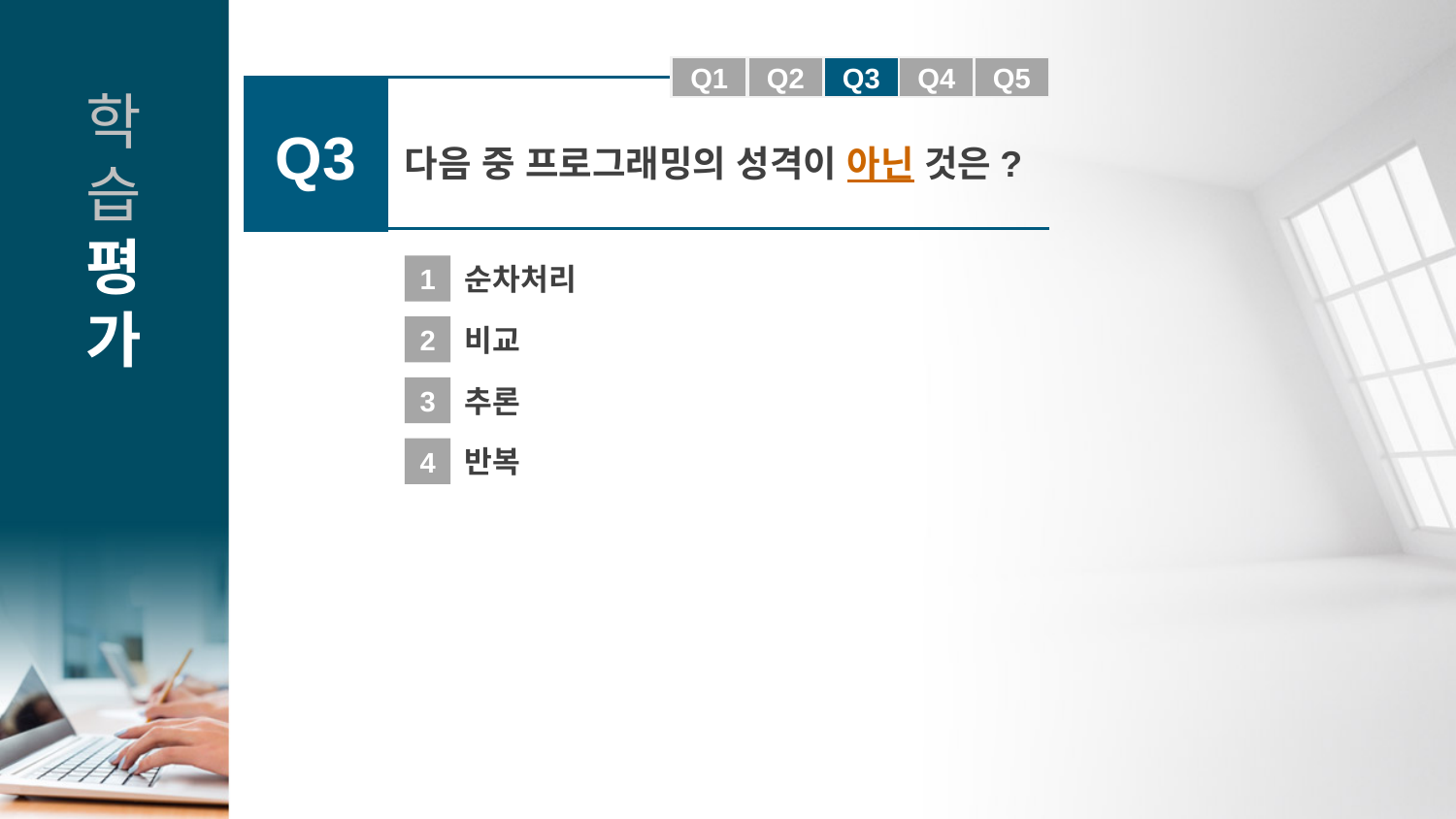

Q1
Q1
Q2
Q3
Q4
Q5
Q3
다음 중 프로그래밍의 성격이 아닌 것은?
1
순차처리
2
비교
3
추론
4
반복